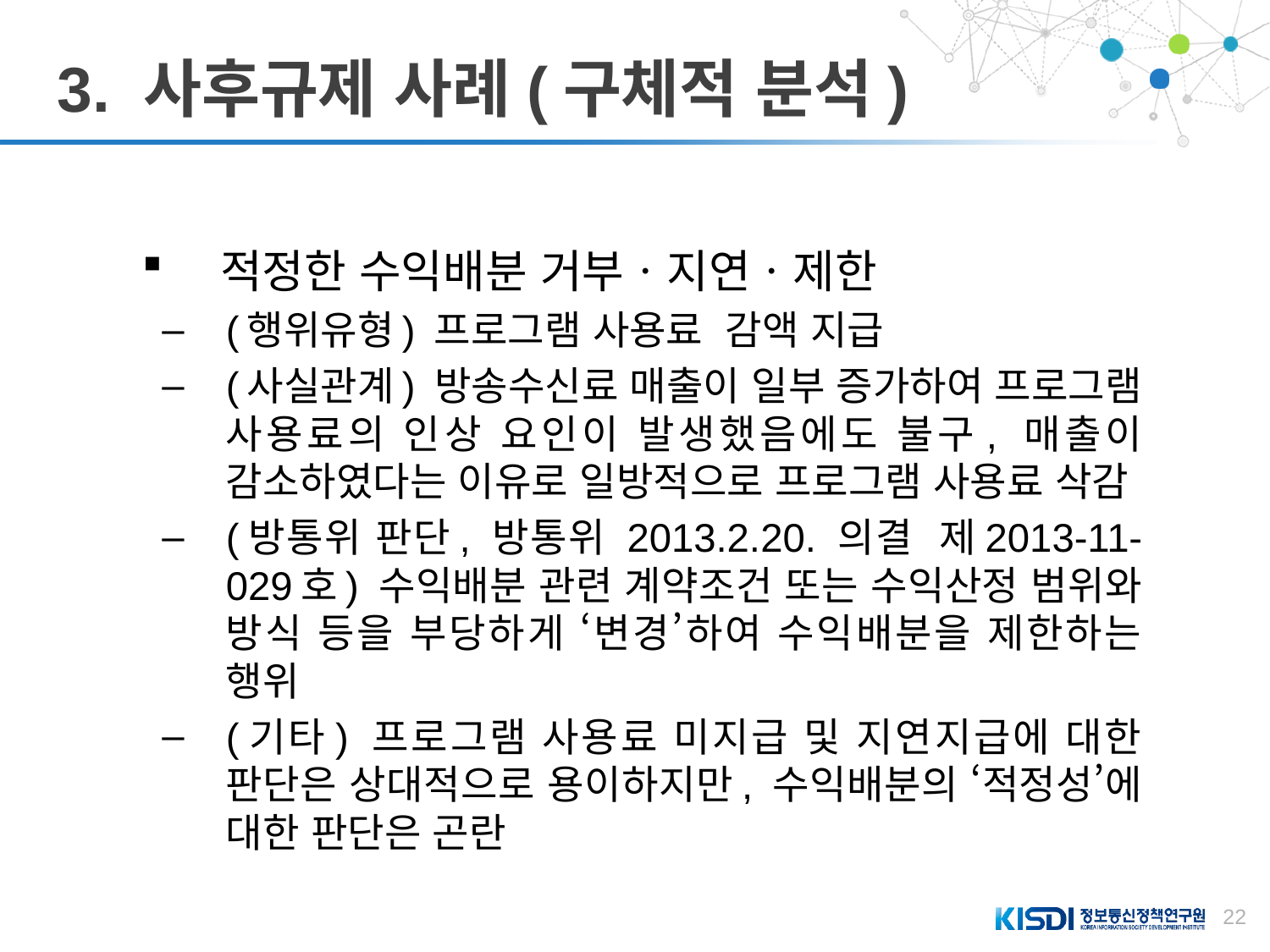

# 3. 사후규제 사례(구체적 분석)
적정한 수익배분 거부ㆍ지연ㆍ제한
(행위유형) 프로그램 사용료  감액 지급
(사실관계) 방송수신료 매출이 일부 증가하여 프로그램 사용료의 인상 요인이 발생했음에도 불구, 매출이 감소하였다는 이유로 일방적으로 프로그램 사용료 삭감
(방통위 판단, 방통위 2013.2.20. 의결  제2013-11-029호) 수익배분 관련 계약조건 또는 수익산정 범위와 방식 등을 부당하게 ‘변경’하여 수익배분을 제한하는 행위
(기타) 프로그램 사용료 미지급 및 지연지급에 대한 판단은 상대적으로 용이하지만, 수익배분의 ‘적정성’에 대한 판단은 곤란

22